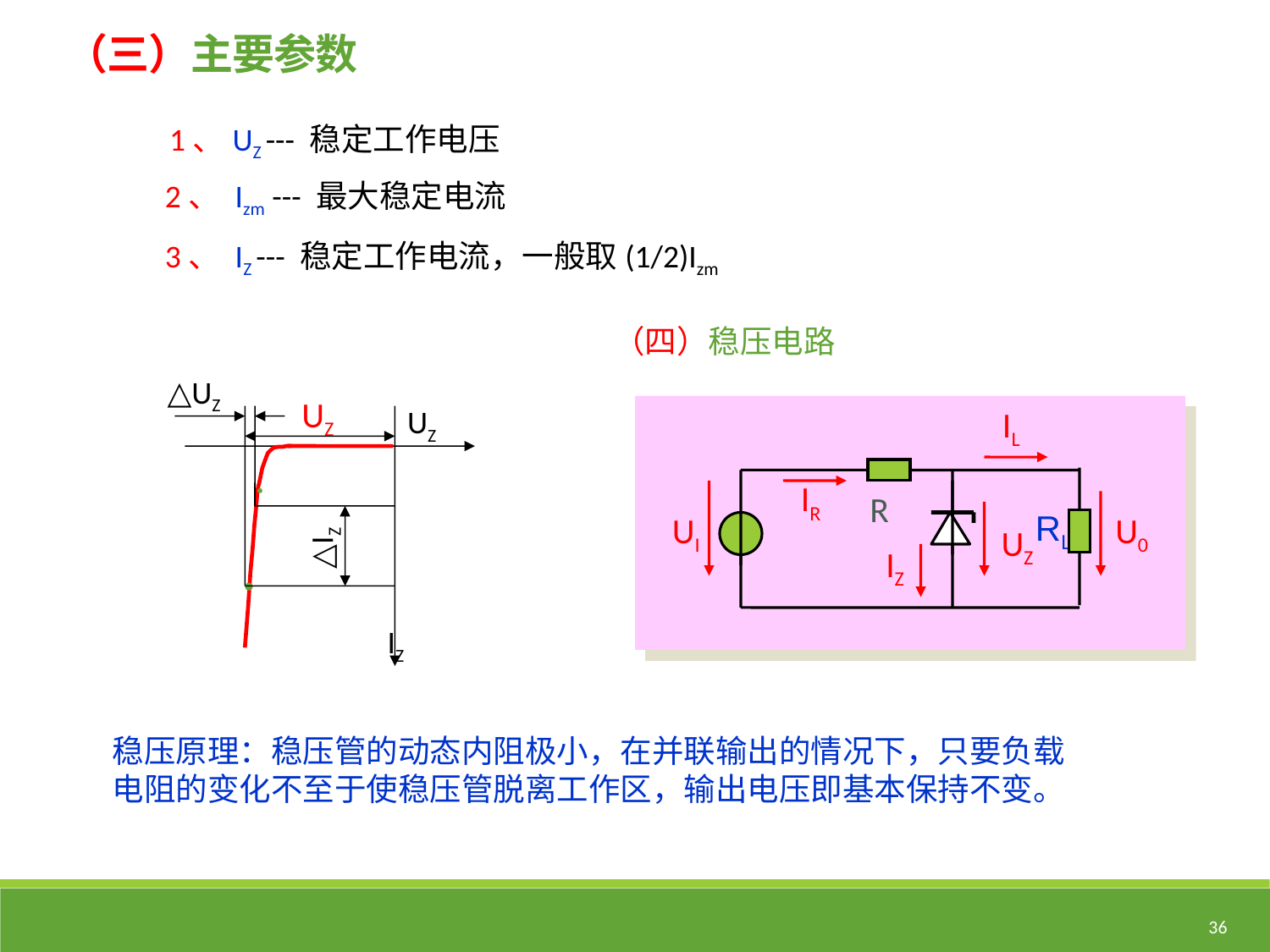

（三）主要参数
1、UZ --- 稳定工作电压
2、 Izm --- 最大稳定电流
3、 IZ --- 稳定工作电流，一般取(1/2)Izm
（四）稳压电路
△UZ

UZ

UZ

IZ

IR

UI

U0

UZ
IZ

IL

RL

．

．

R

△IZ

稳压原理：稳压管的动态内阻极小，在并联输出的情况下，只要负载电阻的变化不至于使稳压管脱离工作区，输出电压即基本保持不变。
36